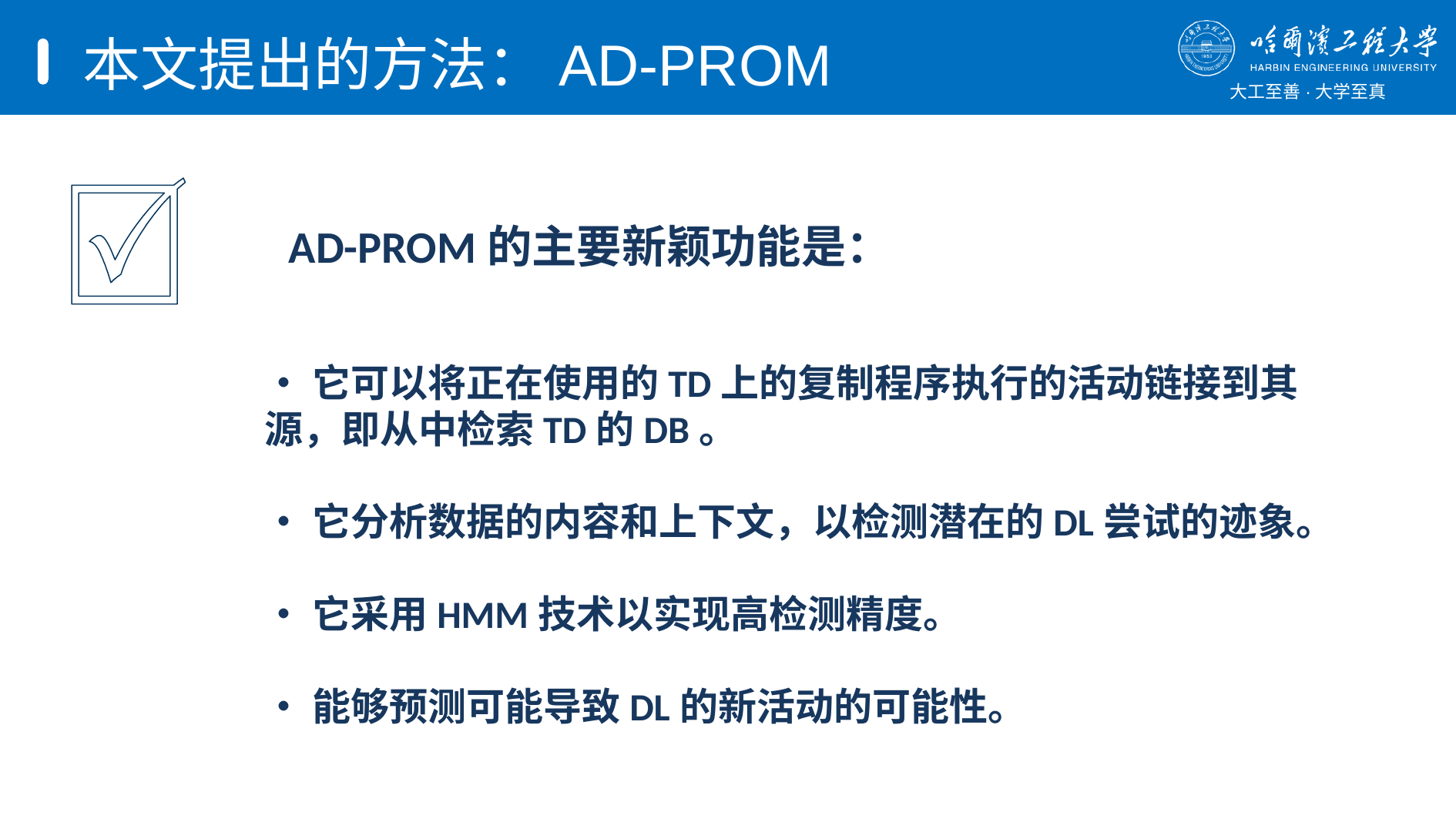

# 本文提出的方法：AD-PROM

AD-PROM的主要新颖功能是：

•它可以将正在使用的TD上的复制程序执行的活动链接到其源，即从中检索TD的DB。

•它分析数据的内容和上下文，以检测潜在的DL尝试的迹象。

•它采用HMM技术以实现高检测精度。

•能够预测可能导致DL的新活动的可能性。